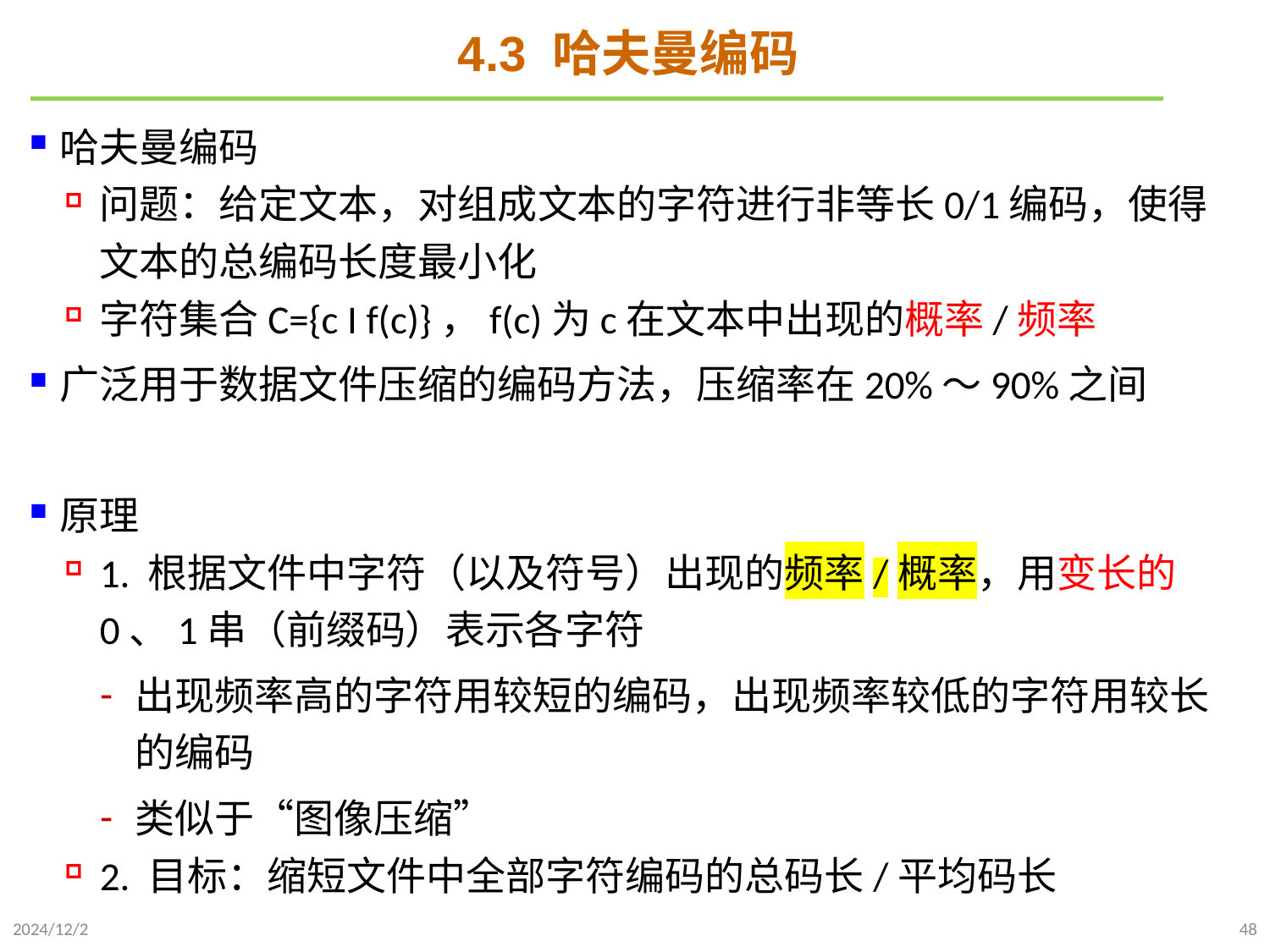

# 4.3 哈夫曼编码
哈夫曼编码
问题：给定文本，对组成文本的字符进行非等长0/1编码，使得文本的总编码长度最小化
字符集合C={c I f(c)}，f(c)为c在文本中出现的概率/频率
广泛用于数据文件压缩的编码方法，压缩率在20%～90%之间

原理
1. 根据文件中字符（以及符号）出现的频率/概率，用变长的0、1串（前缀码）表示各字符
出现频率高的字符用较短的编码，出现频率较低的字符用较长的编码
类似于“图像压缩”
2. 目标：缩短文件中全部字符编码的总码长/平均码长

2024/12/2
48